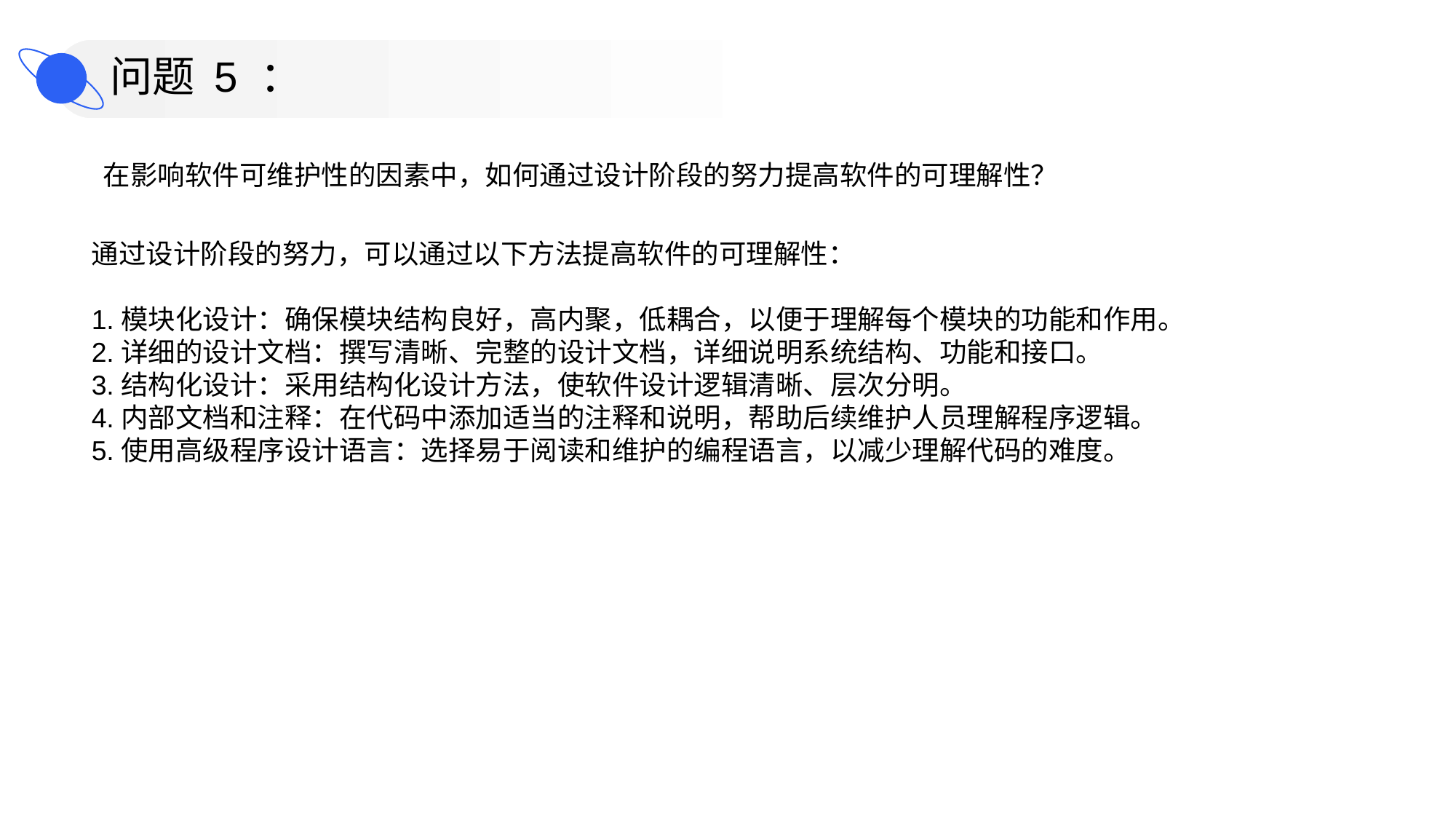

问题 5 ：

在影响软件可维护性的因素中，如何通过设计阶段的努力提高软件的可理解性？
通过设计阶段的努力，可以通过以下方法提高软件的可理解性：

1.模块化设计：确保模块结构良好，高内聚，低耦合，以便于理解每个模块的功能和作用。
2.详细的设计文档：撰写清晰、完整的设计文档，详细说明系统结构、功能和接口。
3.结构化设计：采用结构化设计方法，使软件设计逻辑清晰、层次分明。
4.内部文档和注释：在代码中添加适当的注释和说明，帮助后续维护人员理解程序逻辑。
5.使用高级程序设计语言：选择易于阅读和维护的编程语言，以减少理解代码的难度。